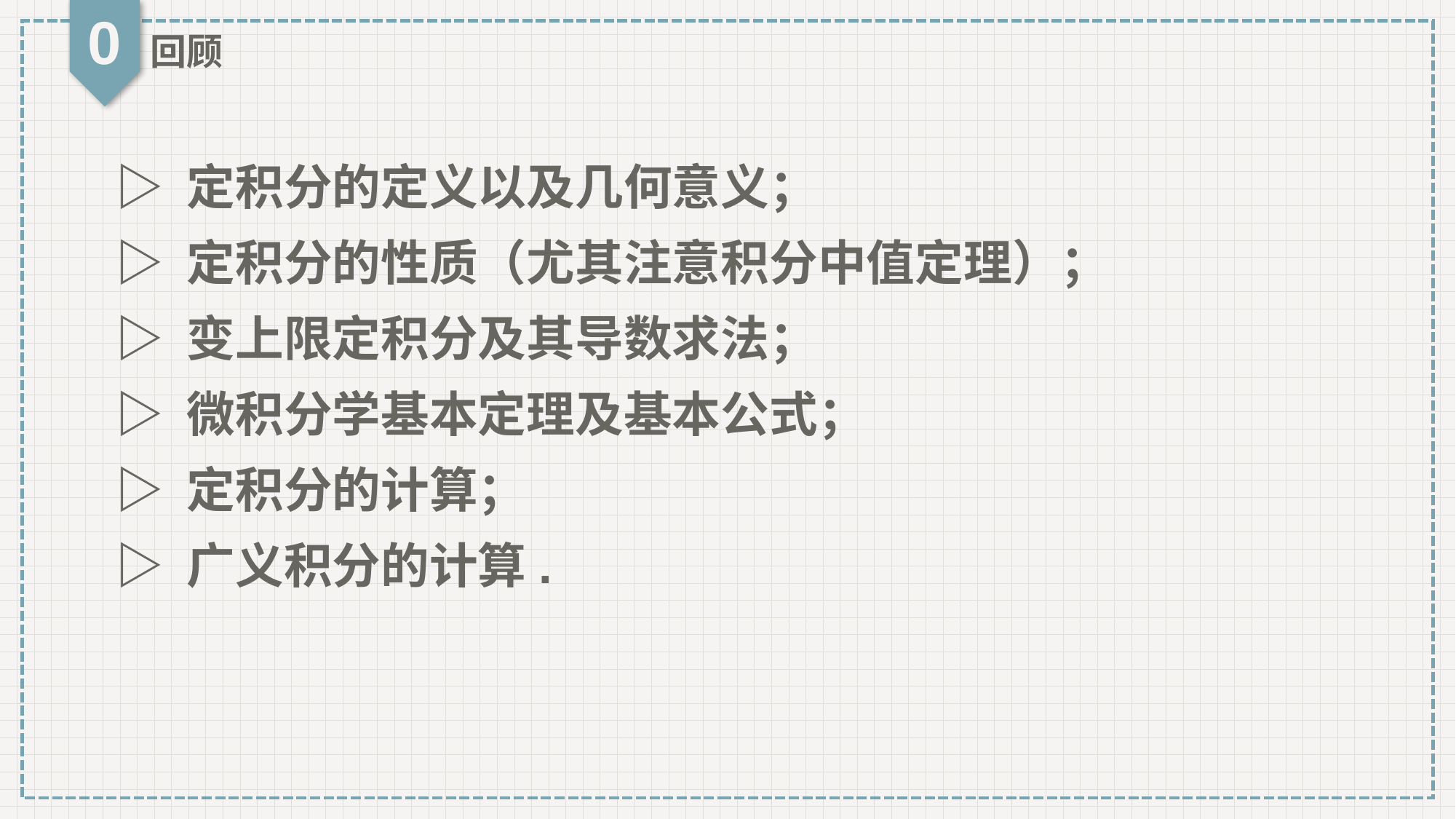

0
回顾
▷ 定积分的定义以及几何意义；
▷ 定积分的性质（尤其注意积分中值定理）；
▷ 变上限定积分及其导数求法；
▷ 微积分学基本定理及基本公式；
▷ 定积分的计算；
▷ 广义积分的计算.